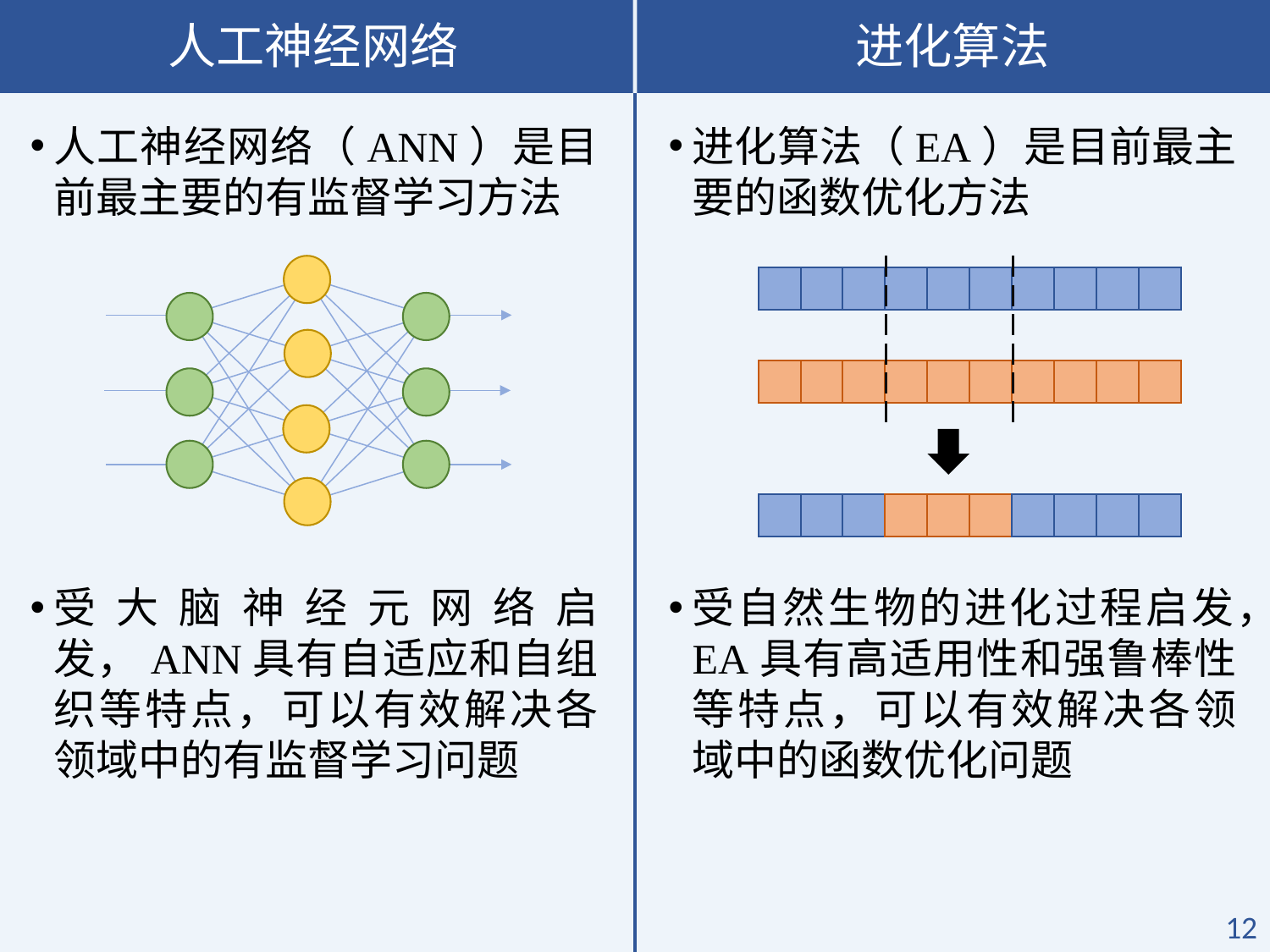

进化算法
人工神经网络
人工神经网络（ANN）是目前最主要的有监督学习方法

受大脑神经元网络启发，ANN具有自适应和自组织等特点，可以有效解决各领域中的有监督学习问题
进化算法（EA）是目前最主要的函数优化方法

受自然生物的进化过程启发，EA具有高适用性和强鲁棒性等特点，可以有效解决各领域中的函数优化问题